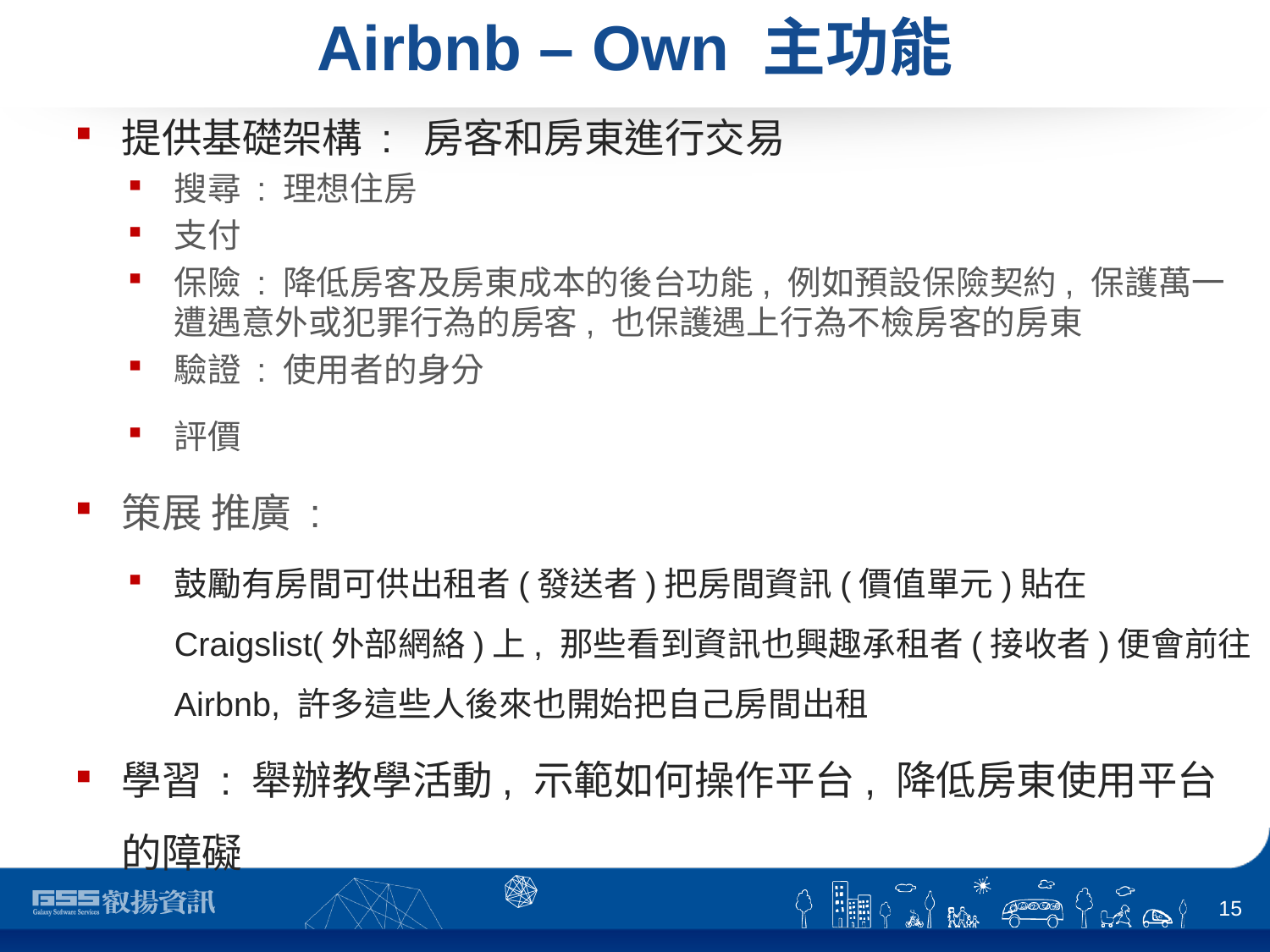

# Airbnb – Own 主功能
提供基礎架構 :  房客和房東進行交易
搜尋 : 理想住房
支付
保險 : 降低房客及房東成本的後台功能, 例如預設保險契約, 保護萬一遭遇意外或犯罪行為的房客, 也保護遇上行為不檢房客的房東
驗證 : 使用者的身分
評價
策展 推廣 :
鼓勵有房間可供出租者(發送者)把房間資訊(價值單元)貼在 Craigslist(外部網絡)上, 那些看到資訊也興趣承租者(接收者)便會前往 Airbnb, 許多這些人後來也開始把自己房間出租
學習 : 舉辦教學活動, 示範如何操作平台, 降低房東使用平台的障礙

15